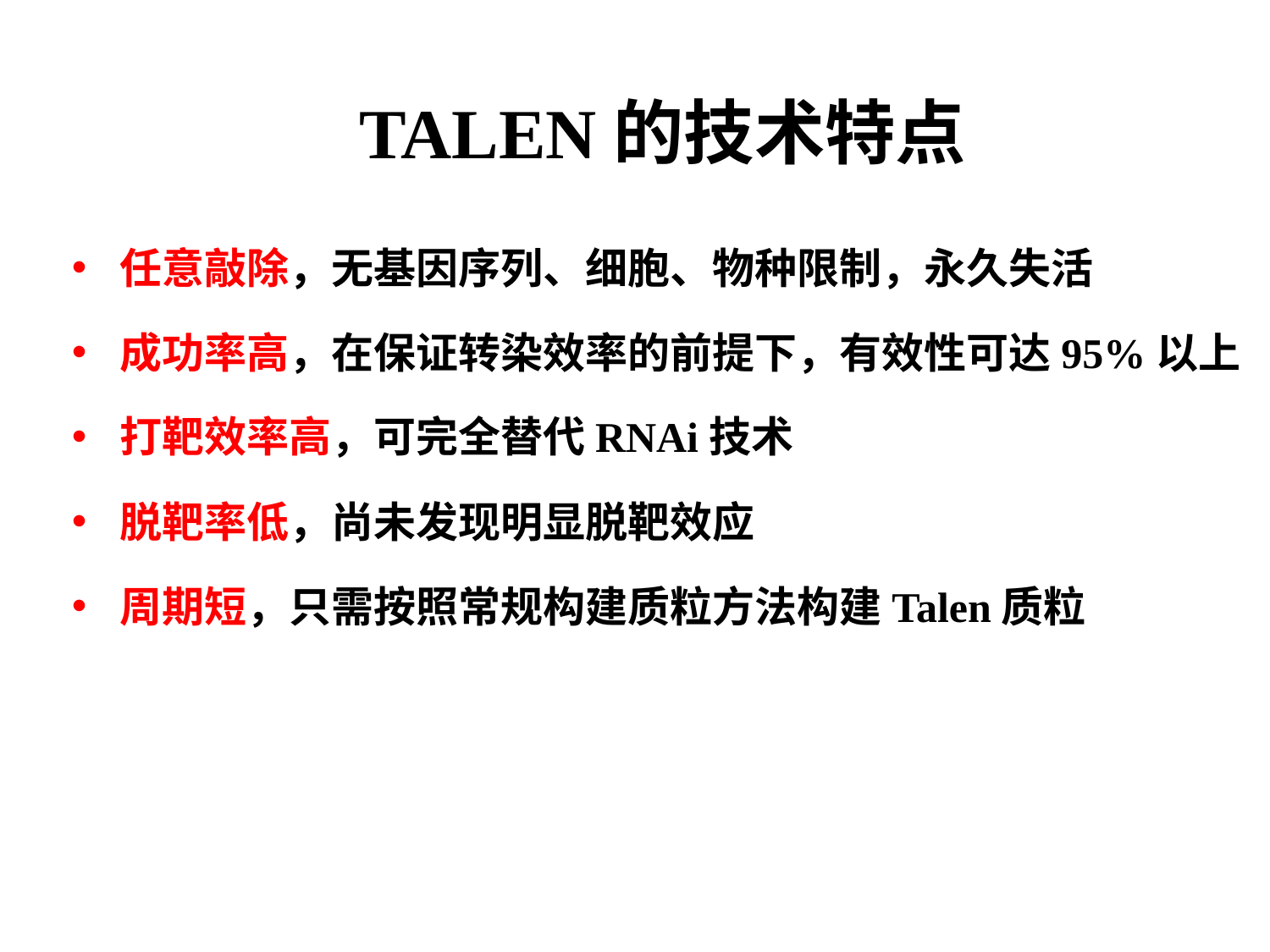

TALEN的技术特点
任意敲除，无基因序列、细胞、物种限制，永久失活
成功率高，在保证转染效率的前提下，有效性可达95%以上
打靶效率高，可完全替代RNAi技术
脱靶率低，尚未发现明显脱靶效应
周期短，只需按照常规构建质粒方法构建Talen质粒